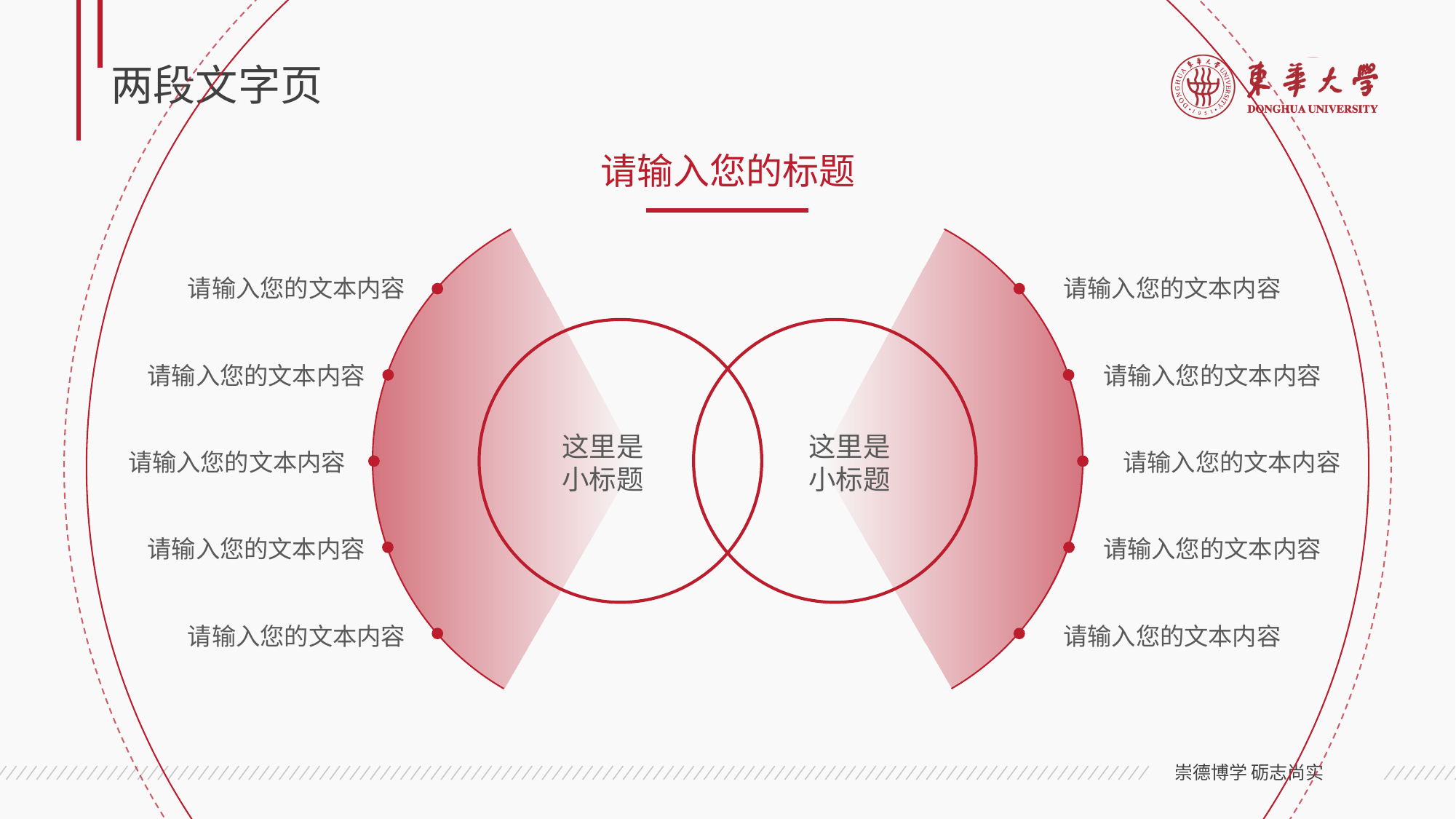

# 两段文字页
请输入您的标题

这里是
小标题
这里是小标题
请输入您的文本内容
请输入您的文本内容

请输入您的文本内容
请输入您的文本内容

请输入您的文本内容
请输入您的文本内容

请输入您的文本内容
请输入您的文本内容

请输入您的文本内容
请输入您的文本内容